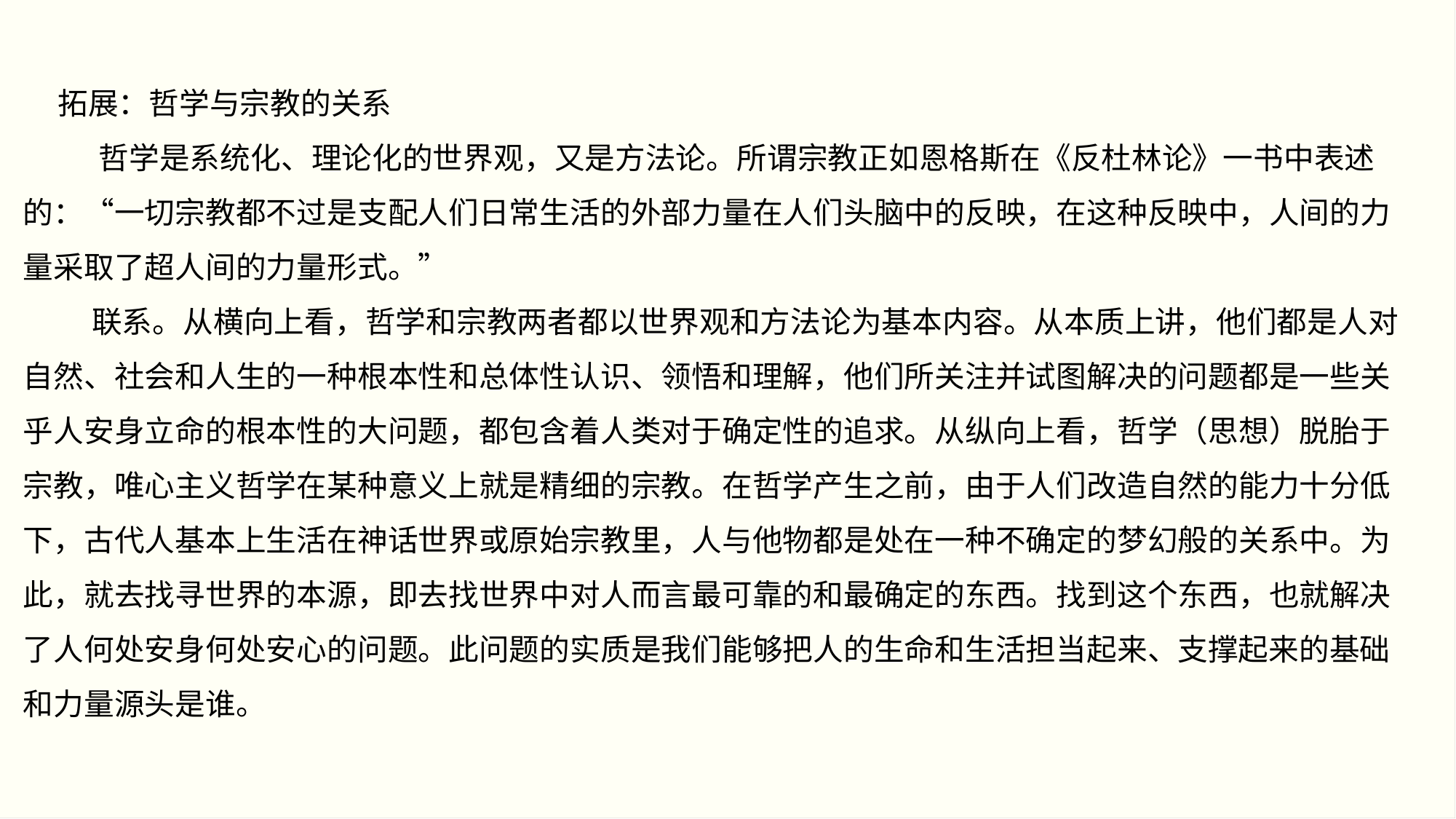

拓展：哲学与宗教的关系
     哲学是系统化、理论化的世界观，又是方法论。所谓宗教正如恩格斯在《反杜林论》一书中表述的：“一切宗教都不过是支配人们日常生活的外部力量在人们头脑中的反映，在这种反映中，人间的力量采取了超人间的力量形式。”
    联系。从横向上看，哲学和宗教两者都以世界观和方法论为基本内容。从本质上讲，他们都是人对自然、社会和人生的一种根本性和总体性认识、领悟和理解，他们所关注并试图解决的问题都是一些关乎人安身立命的根本性的大问题，都包含着人类对于确定性的追求。从纵向上看，哲学（思想）脱胎于宗教，唯心主义哲学在某种意义上就是精细的宗教。在哲学产生之前，由于人们改造自然的能力十分低下，古代人基本上生活在神话世界或原始宗教里，人与他物都是处在一种不确定的梦幻般的关系中。为此，就去找寻世界的本源，即去找世界中对人而言最可靠的和最确定的东西。找到这个东西，也就解决了人何处安身何处安心的问题。此问题的实质是我们能够把人的生命和生活担当起来、支撑起来的基础和力量源头是谁。